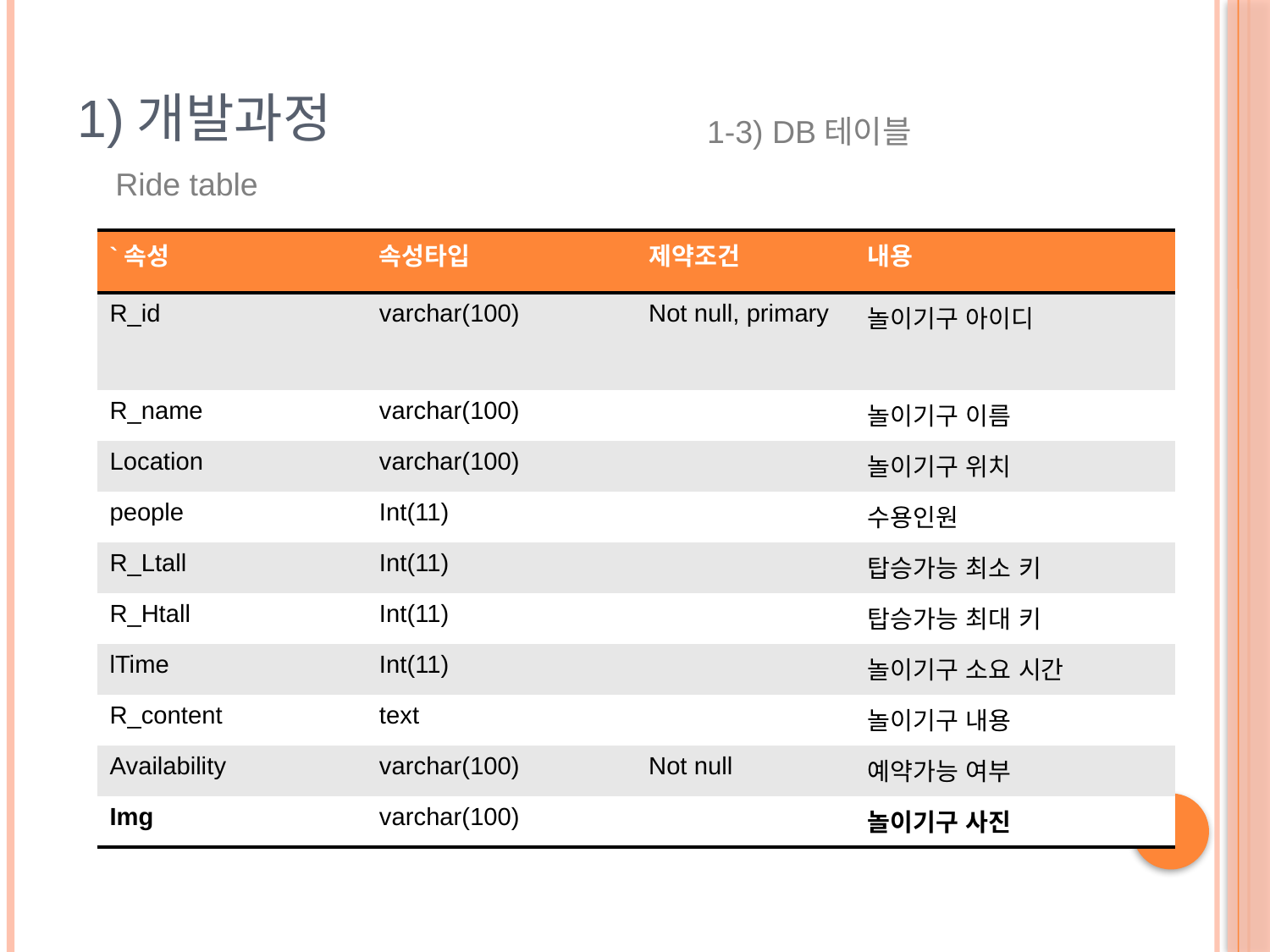

# 1)개발과정
1-3) DB테이블
Ride table
| `속성 | 속성타입 | 제약조건 | 내용 |
| --- | --- | --- | --- |
| R\_id | varchar(100) | Not null, primary | 놀이기구 아이디 |
| R\_name | varchar(100) |  | 놀이기구 이름 |
| Location | varchar(100) |  | 놀이기구 위치 |
| people | Int(11) |  | 수용인원 |
| R\_Ltall | Int(11) |  | 탑승가능 최소 키 |
| R\_Htall | Int(11) |  | 탑승가능 최대 키 |
| lTime | Int(11) |  | 놀이기구 소요 시간 |
| R\_content | text |  | 놀이기구 내용 |
| Availability | varchar(100) | Not null | 예약가능 여부 |
| Img | varchar(100) |  | 놀이기구 사진 |